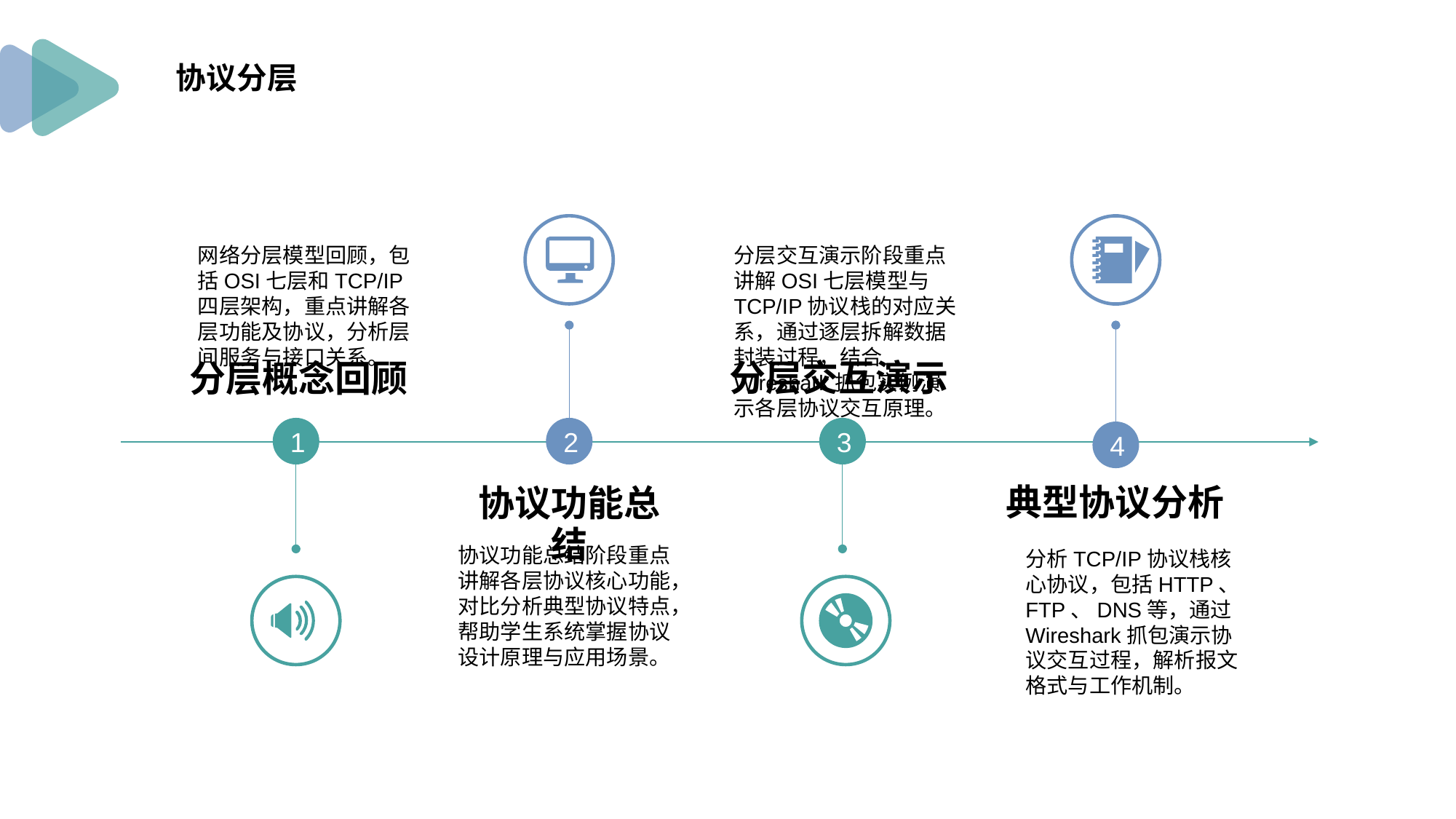

协议分层

网络分层模型回顾，包括OSI七层和TCP/IP四层架构，重点讲解各层功能及协议，分析层间服务与接口关系。

分层交互演示阶段重点讲解OSI七层模型与TCP/IP协议栈的对应关系，通过逐层拆解数据封装过程，结合Wireshark抓包实例演示各层协议交互原理。

分层交互演示
分层概念回顾
2
3
1
4
典型协议分析
协议功能总结
协议功能总结阶段重点讲解各层协议核心功能，对比分析典型协议特点，帮助学生系统掌握协议设计原理与应用场景。
分析TCP/IP协议栈核心协议，包括HTTP、FTP、DNS等，通过Wireshark抓包演示协议交互过程，解析报文格式与工作机制。